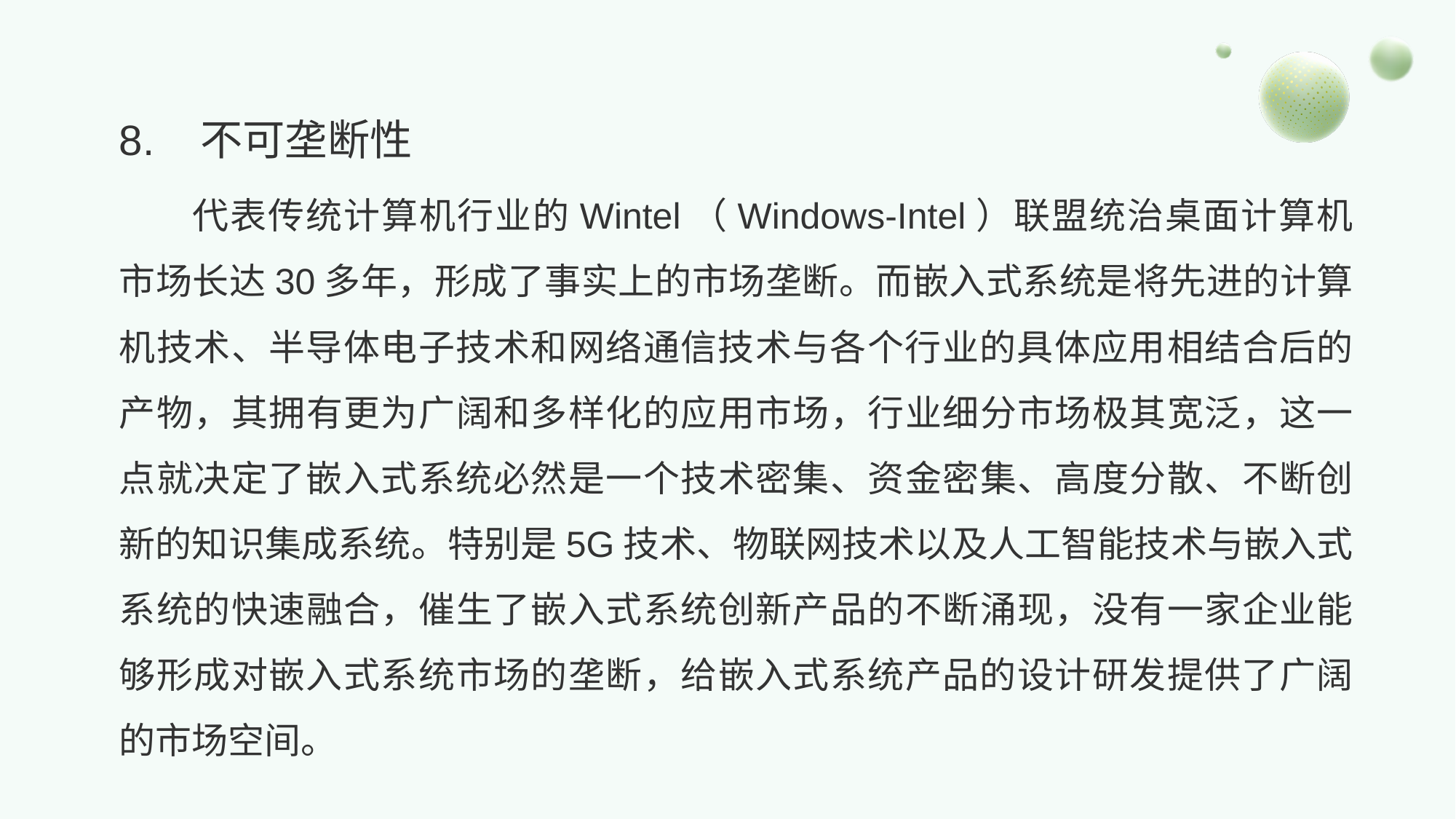

8.   不可垄断性
代表传统计算机行业的Wintel（Windows-Intel）联盟统治桌面计算机市场长达30多年，形成了事实上的市场垄断。而嵌入式系统是将先进的计算机技术、半导体电子技术和网络通信技术与各个行业的具体应用相结合后的产物，其拥有更为广阔和多样化的应用市场，行业细分市场极其宽泛，这一点就决定了嵌入式系统必然是一个技术密集、资金密集、高度分散、不断创新的知识集成系统。特别是5G技术、物联网技术以及人工智能技术与嵌入式系统的快速融合，催生了嵌入式系统创新产品的不断涌现，没有一家企业能够形成对嵌入式系统市场的垄断，给嵌入式系统产品的设计研发提供了广阔的市场空间。